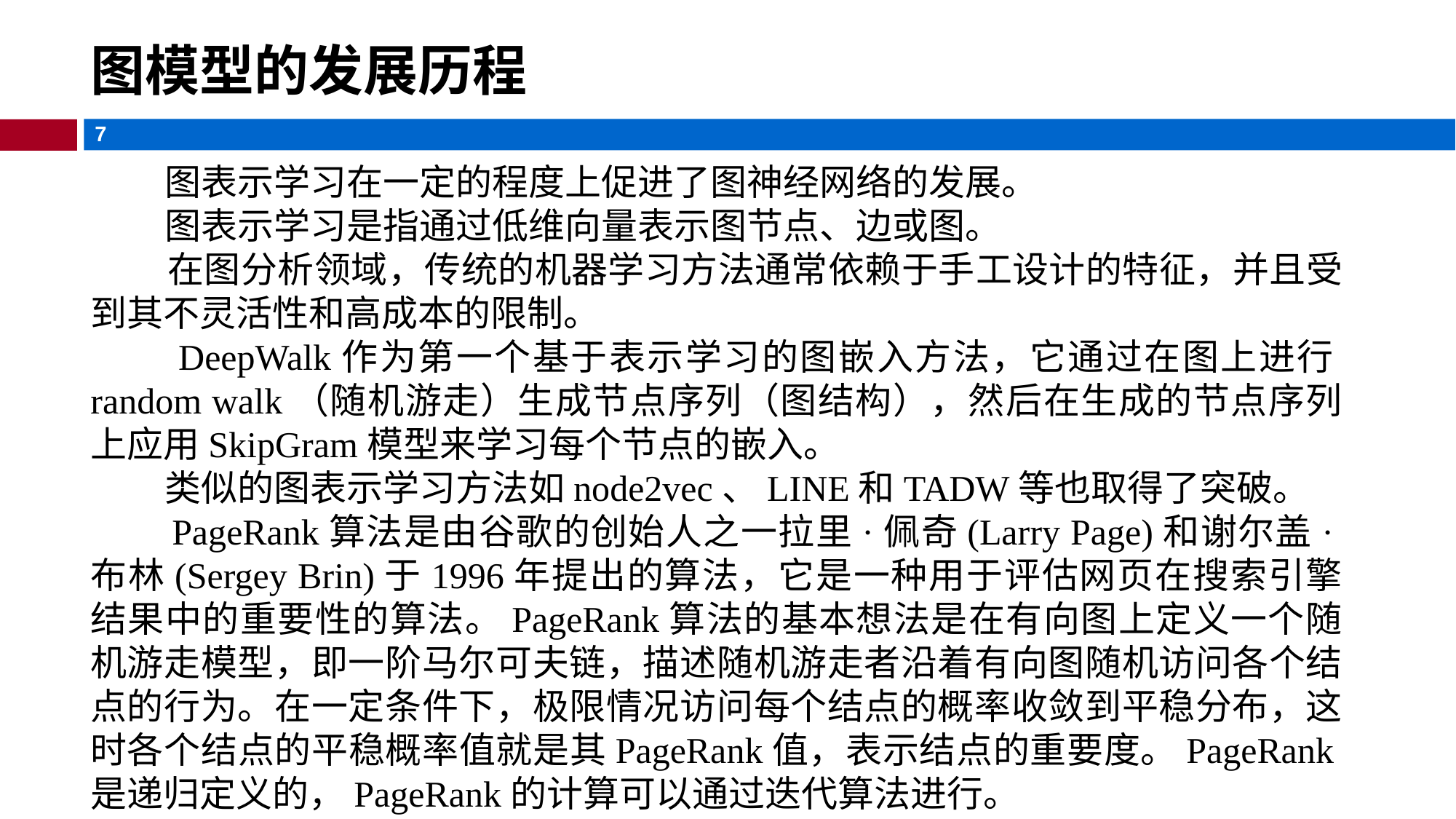

# 图模型的发展历程
        图表示学习在一定的程度上促进了图神经网络的发展。
        图表示学习是指通过低维向量表示图节点、边或图。
        在图分析领域，传统的机器学习方法通常依赖于手工设计的特征，并且受到其不灵活性和高成本的限制。
        DeepWalk作为第一个基于表示学习的图嵌入方法，它通过在图上进行random walk（随机游走）生成节点序列（图结构），然后在生成的节点序列上应用SkipGram模型来学习每个节点的嵌入。
        类似的图表示学习方法如node2vec、LINE和TADW等也取得了突破。
        PageRank算法是由谷歌的创始人之一拉里·佩奇(Larry Page)和谢尔盖·布林(Sergey Brin)于1996年提出的算法，它是一种用于评估网页在搜索引擎结果中的重要性的算法。PageRank算法的基本想法是在有向图上定义一个随机游走模型，即一阶马尔可夫链，描述随机游走者沿着有向图随机访问各个结点的行为。在一定条件下，极限情况访问每个结点的概率收敛到平稳分布，这时各个结点的平稳概率值就是其PageRank值，表示结点的重要度。PageRank是递归定义的，PageRank的计算可以通过迭代算法进行。